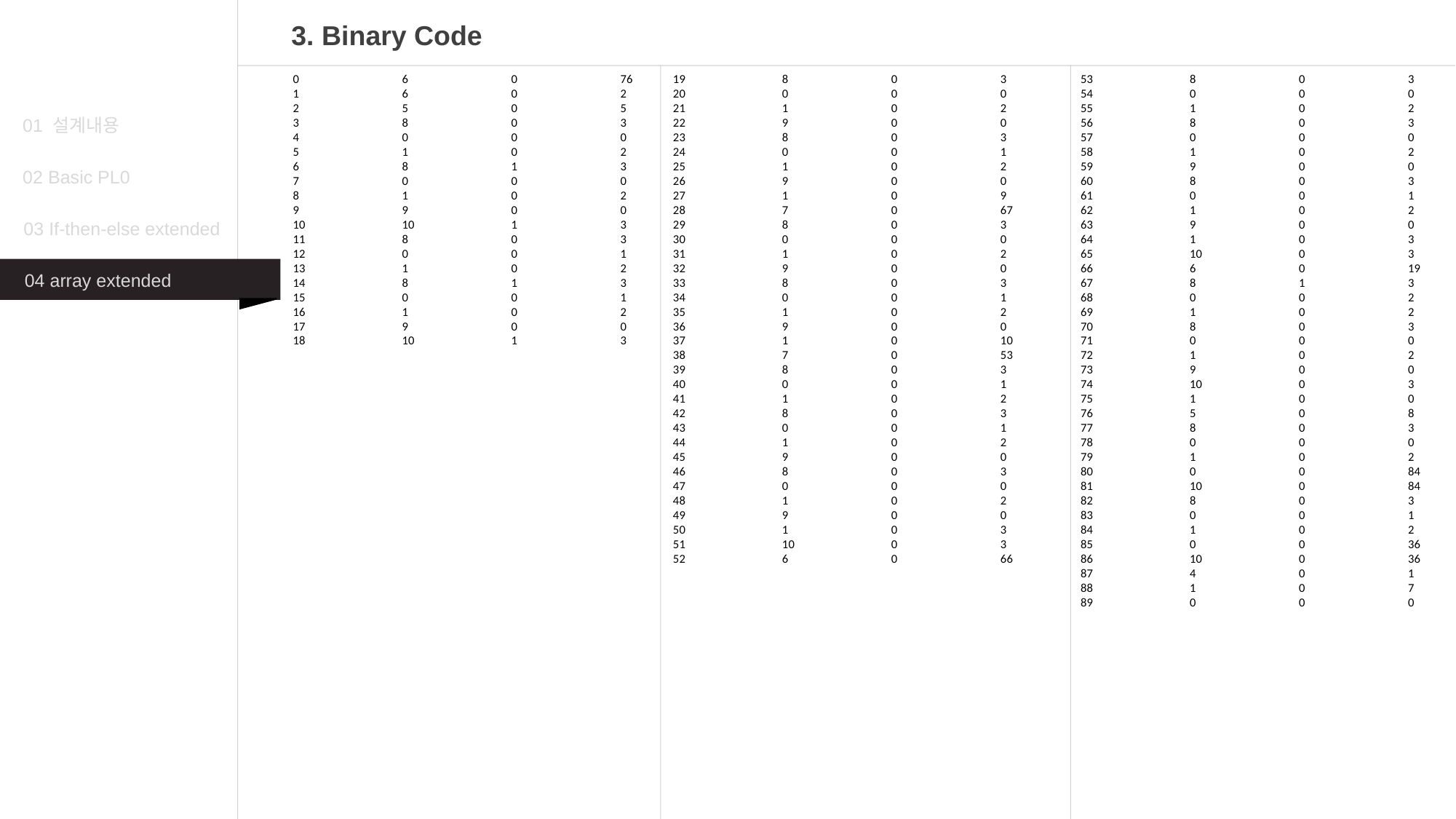

3. Binary Code
0	6	0	76
1	6	0	2
2	5	0	5
3	8	0	3
4	0	0	0
5	1	0	2
6	8	1	3
7	0	0	0
8	1	0	2
9	9	0	0
10	10	1	3
11	8	0	3
12	0	0	1
13	1	0	2
14	8	1	3
15	0	0	1
16	1	0	2
17	9	0	0
18	10	1	3
19	8	0	3
20	0	0	0
21	1	0	2
22	9	0	0
23	8	0	3
24	0	0	1
25	1	0	2
26	9	0	0
27	1	0	9
28	7	0	67
29	8	0	3
30	0	0	0
31	1	0	2
32	9	0	0
33	8	0	3
34	0	0	1
35	1	0	2
36	9	0	0
37	1	0	10
38	7	0	53
39	8	0	3
40	0	0	1
41	1	0	2
42	8	0	3
43	0	0	1
44	1	0	2
45	9	0	0
46	8	0	3
47	0	0	0
48	1	0	2
49	9	0	0
50	1	0	3
51	10	0	3
52	6	0	66
53	8	0	3
54	0	0	0
55	1	0	2
56	8	0	3
57	0	0	0
58	1	0	2
59	9	0	0
60	8	0	3
61	0	0	1
62	1	0	2
63	9	0	0
64	1	0	3
65	10	0	3
66	6	0	19
67	8	1	3
68	0	0	2
69	1	0	2
70	8	0	3
71	0	0	0
72	1	0	2
73	9	0	0
74	10	0	3
75	1	0	0
76	5	0	8
77	8	0	3
78	0	0	0
79	1	0	2
80	0	0	84
81	10	0	84
82	8	0	3
83	0	0	1
84	1	0	2
85	0	0	36
86	10	0	36
87	4	0	1
88	1	0	7
89	0	0	0
01 설계내용
02 Basic PL0
03 If-then-else extended

04 array extended